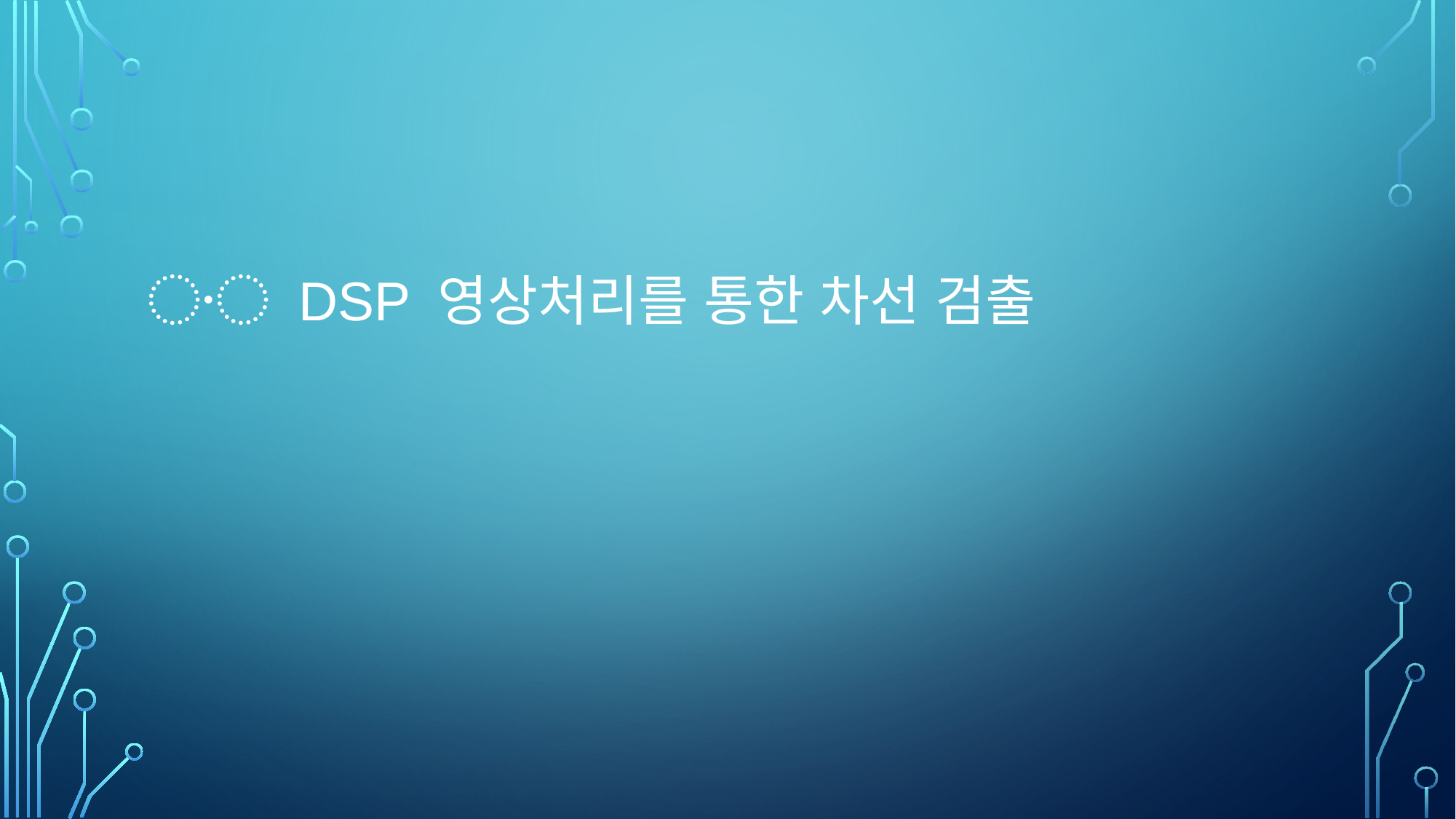

# 〮 DSP 영상처리를 통한 차선 검출